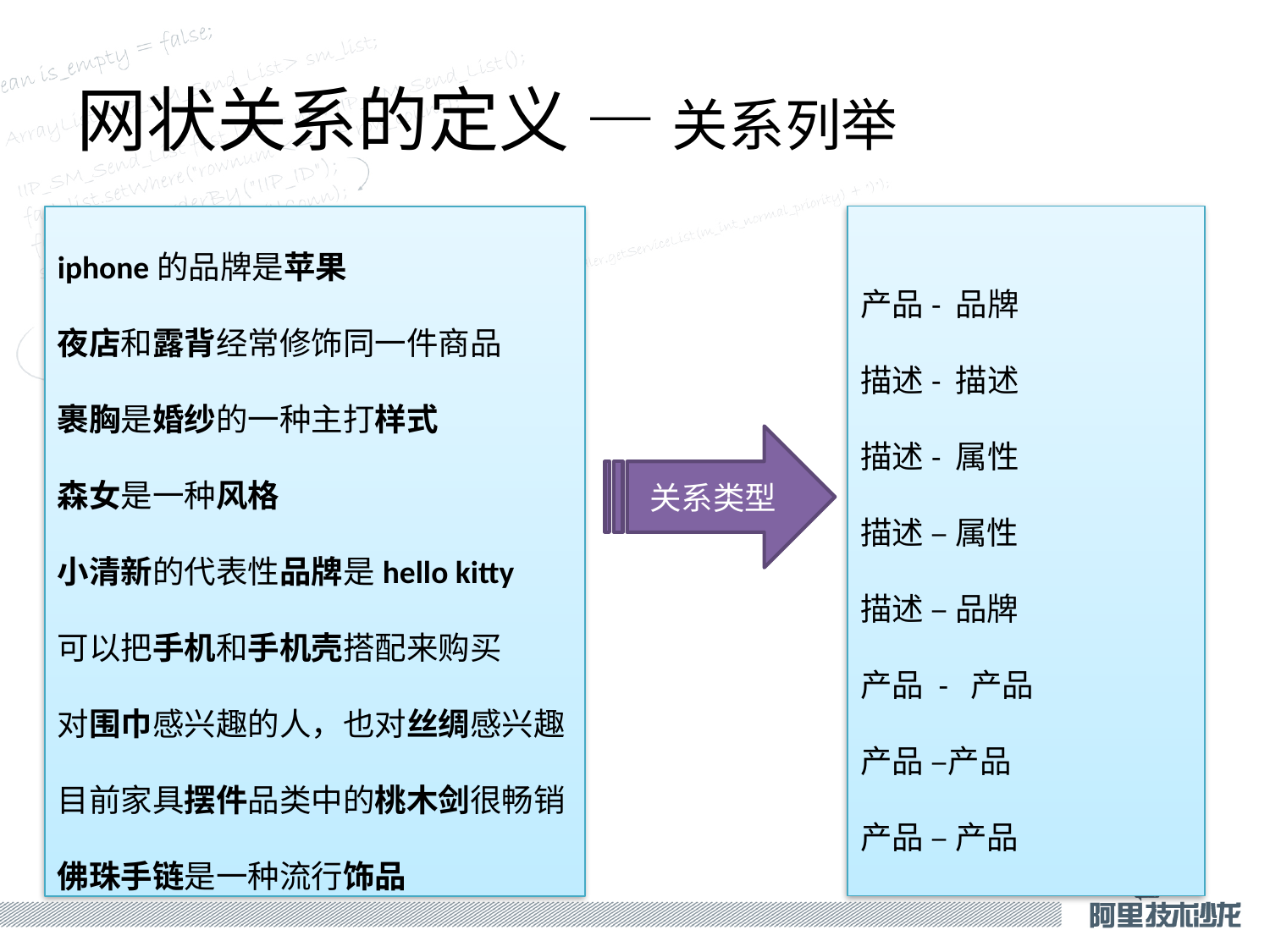

# 网状关系的定义 — 关系列举
产品- 品牌
描述- 描述
描述- 属性
描述 – 属性
描述 – 品牌
产品 -  产品
产品 –产品
产品 – 产品
iphone的品牌是苹果
夜店和露背经常修饰同一件商品
裹胸是婚纱的一种主打样式
森女是一种风格
小清新的代表性品牌是hello kitty
可以把手机和手机壳搭配来购买
对围巾感兴趣的人，也对丝绸感兴趣
目前家具摆件品类中的桃木剑很畅销
佛珠手链是一种流行饰品

关系类型